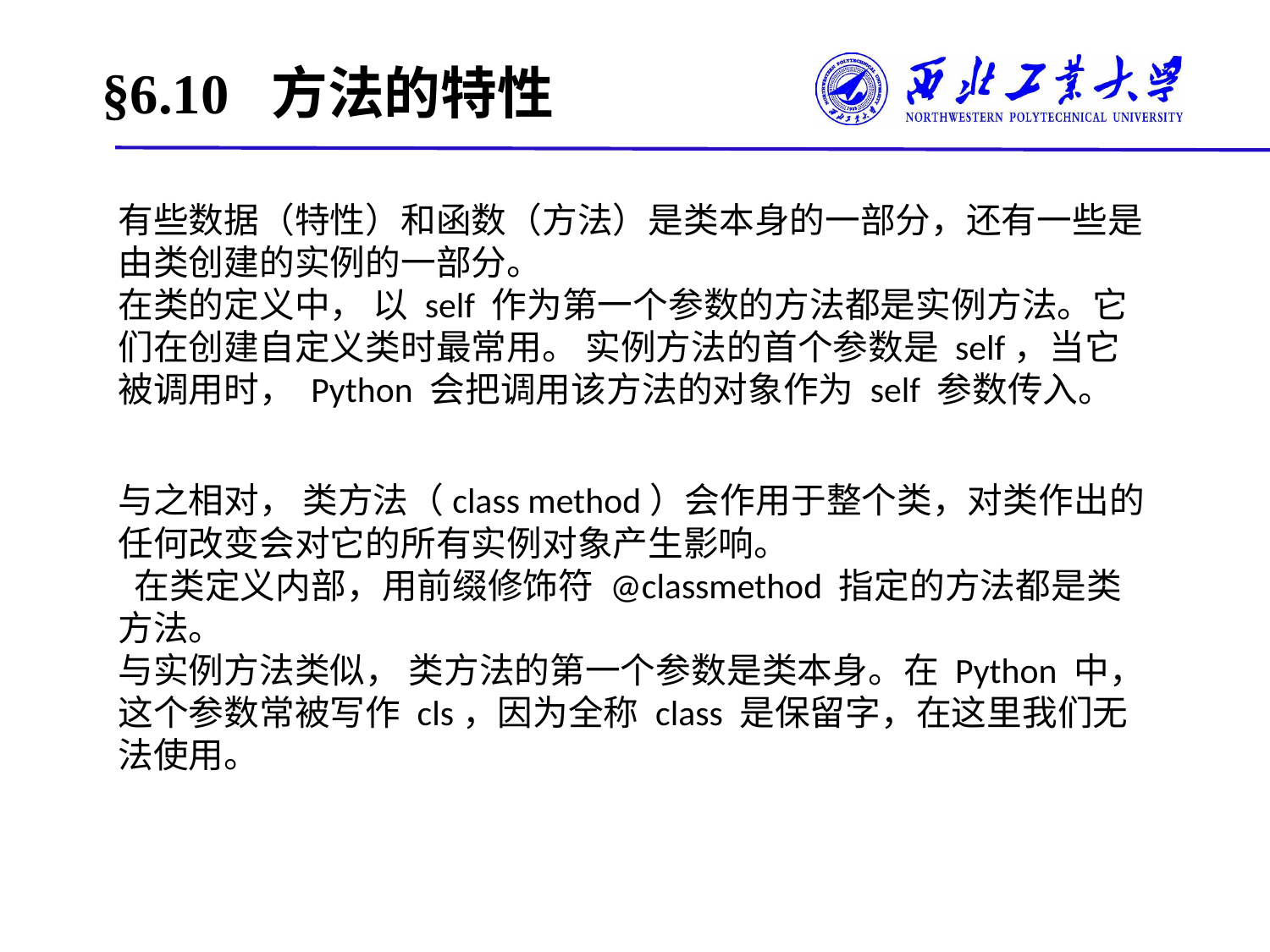

# §6.10  方法的特性
有些数据（特性）和函数（方法）是类本身的一部分，还有一些是由类创建的实例的一部分。
在类的定义中， 以 self 作为第一个参数的方法都是实例方法。它们在创建自定义类时最常用。 实例方法的首个参数是 self，当它被调用时， Python 会把调用该方法的对象作为 self 参数传入。

与之相对， 类方法（class method）会作用于整个类，对类作出的任何改变会对它的所有实例对象产生影响。
 在类定义内部，用前缀修饰符 @classmethod 指定的方法都是类方法。
与实例方法类似， 类方法的第一个参数是类本身。在 Python 中，这个参数常被写作 cls，因为全称 class 是保留字，在这里我们无法使用。